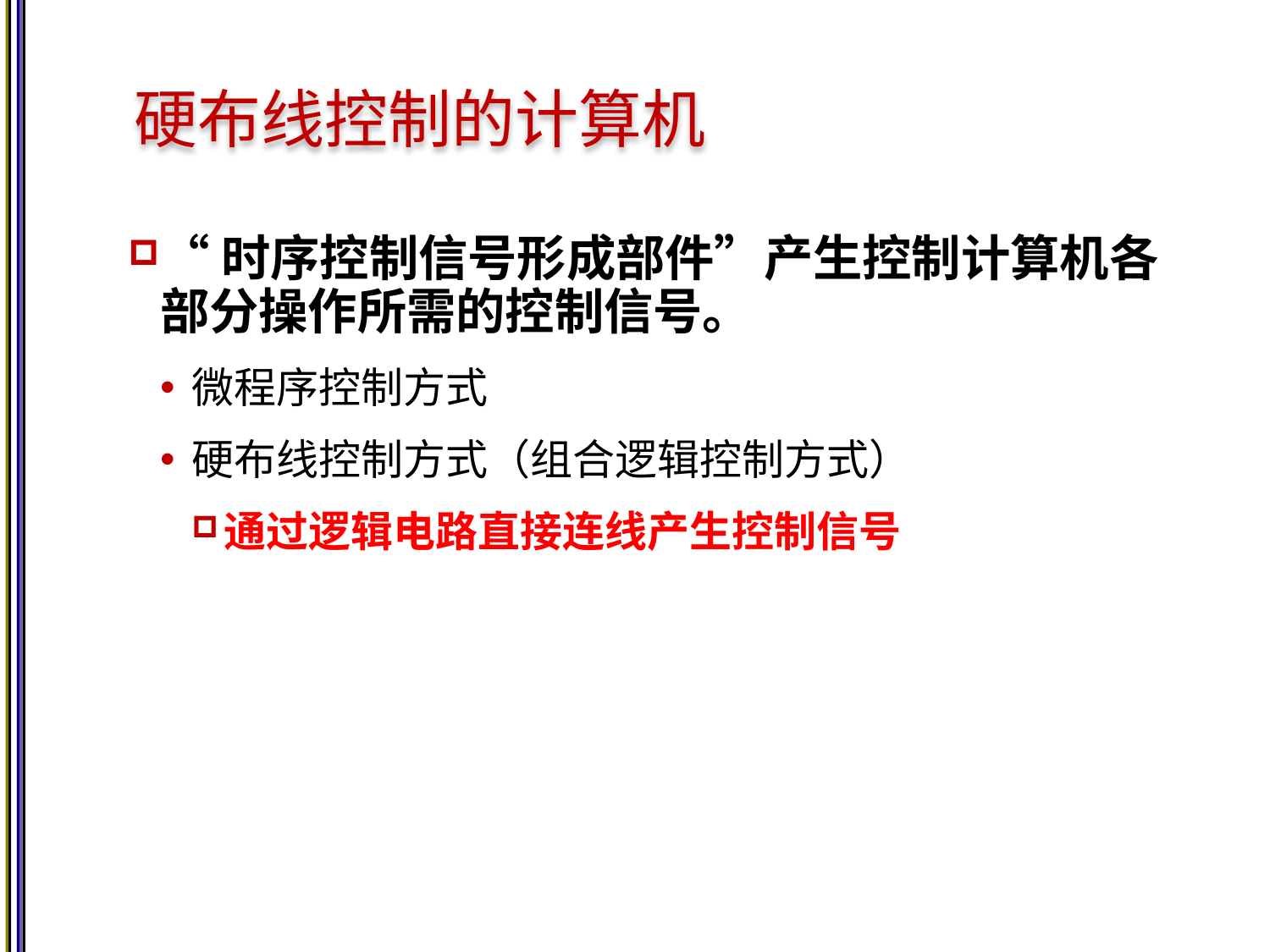

# 硬布线控制的计算机
“时序控制信号形成部件”产生控制计算机各部分操作所需的控制信号。
微程序控制方式
硬布线控制方式（组合逻辑控制方式）
通过逻辑电路直接连线产生控制信号
102